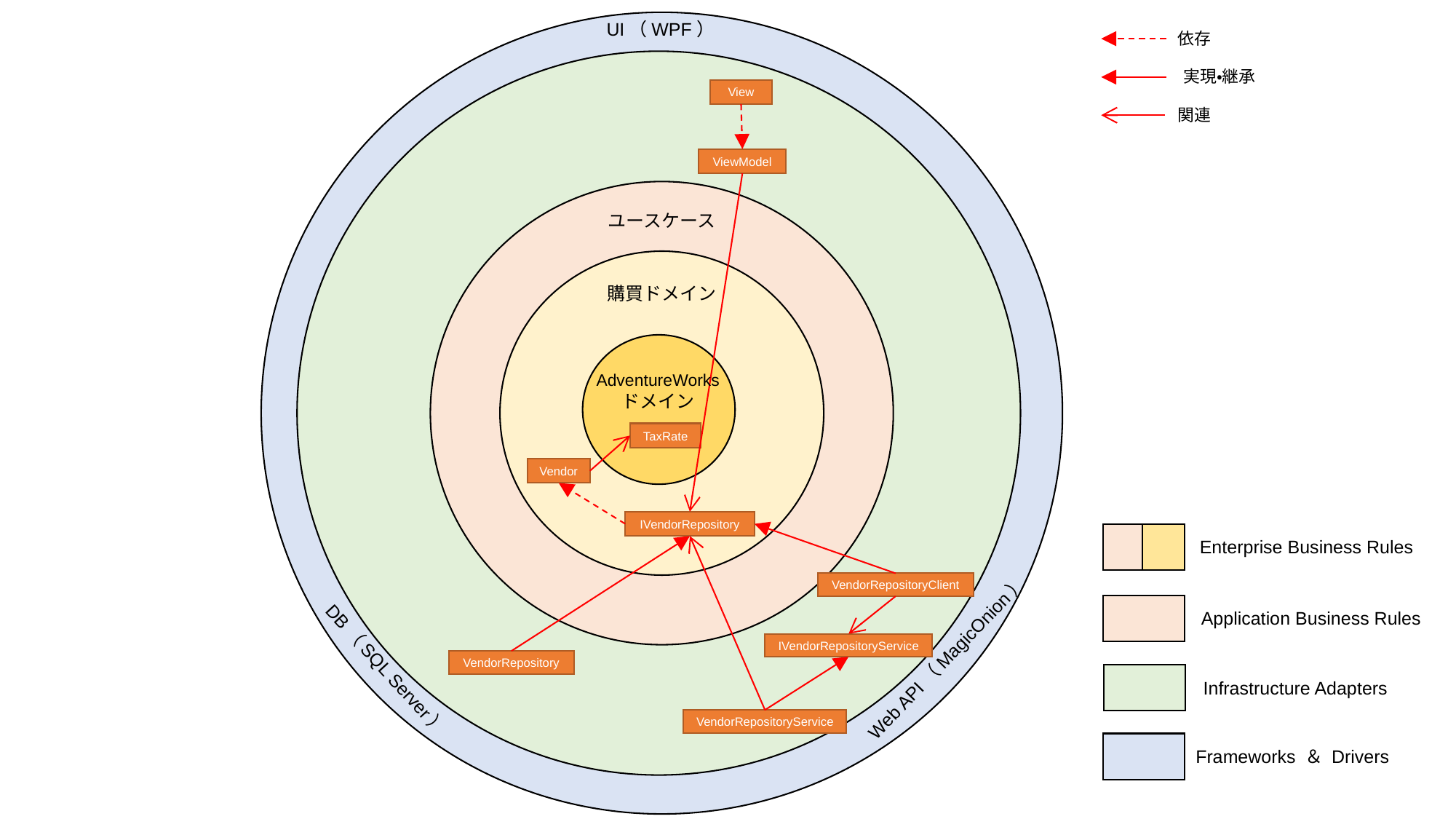

UI（WPF）
依存

実現・継承
View
関連
ViewModel

ユースケース

購買ドメイン

AdventureWorks
ドメイン
TaxRate
Vendor
IVendorRepository

Enterprise Business Rules

VendorRepositoryClient

Application Business Rules
IVendorRepositoryService
Web API（MagicOnion）
VendorRepository
DB（SQL Server）

Infrastructure Adapters
VendorRepositoryService

Frameworks ＆ Drivers